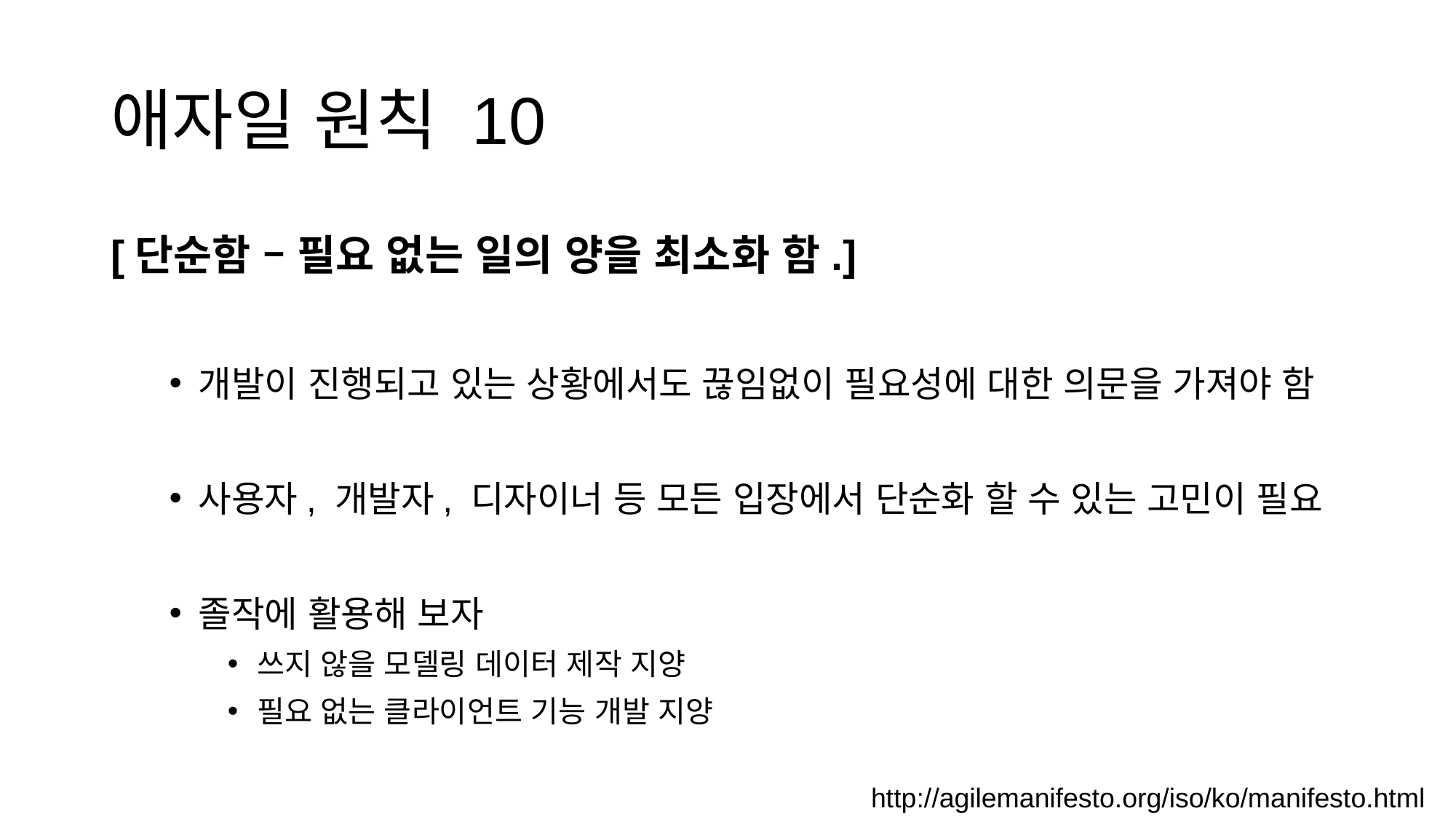

# 애자일 원칙 10
[단순함 – 필요 없는 일의 양을 최소화 함.]

개발이 진행되고 있는 상황에서도 끊임없이 필요성에 대한 의문을 가져야 함

사용자, 개발자, 디자이너 등 모든 입장에서 단순화 할 수 있는 고민이 필요

졸작에 활용해 보자
쓰지 않을 모델링 데이터 제작 지양
필요 없는 클라이언트 기능 개발 지양
http://agilemanifesto.org/iso/ko/manifesto.html